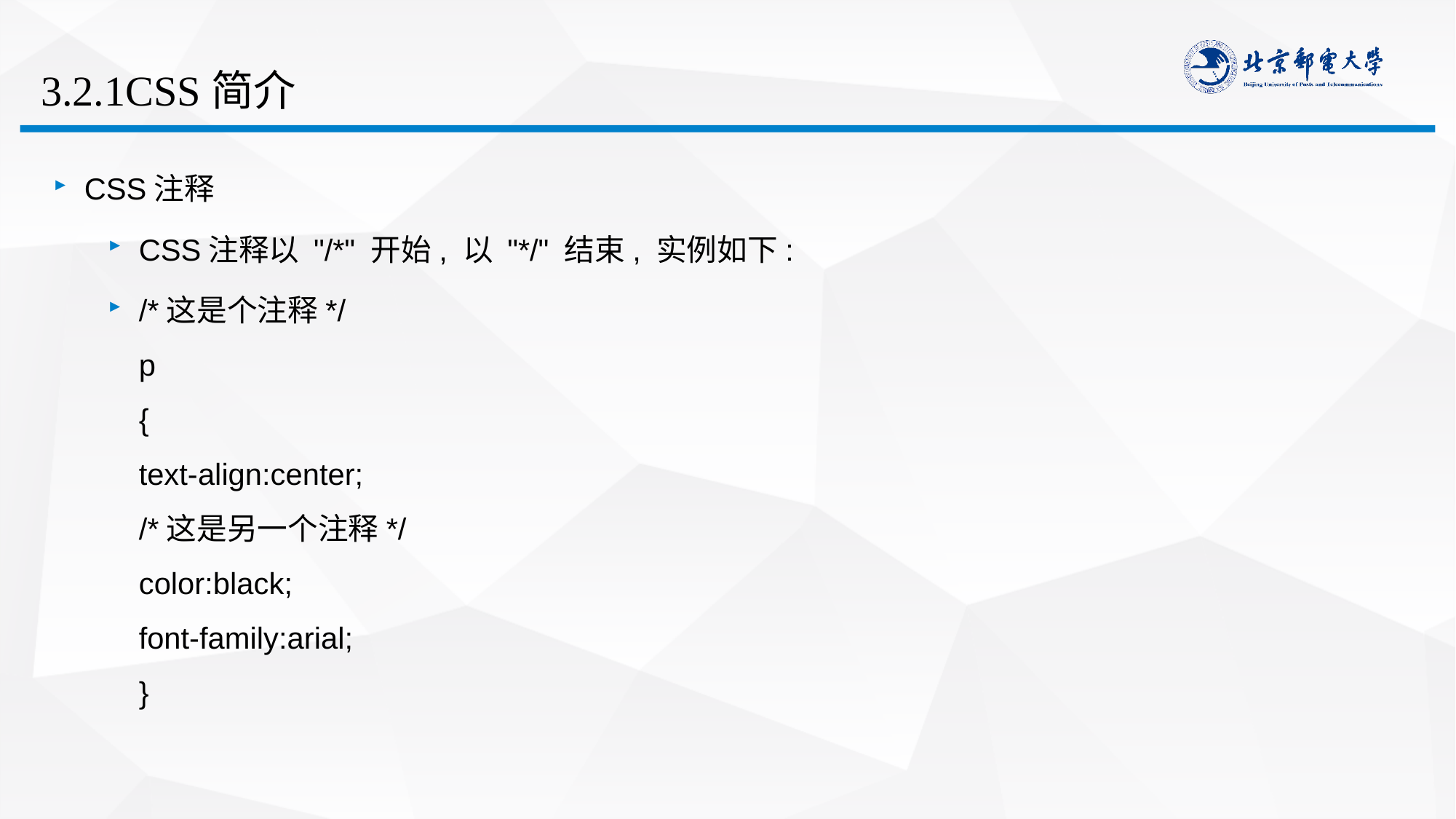

# 3.2.1CSS简介
CSS注释
CSS注释以 "/*" 开始, 以 "*/" 结束, 实例如下:
/*这是个注释*/
p
{
text-align:center;
/*这是另一个注释*/
color:black;
font-family:arial;
}